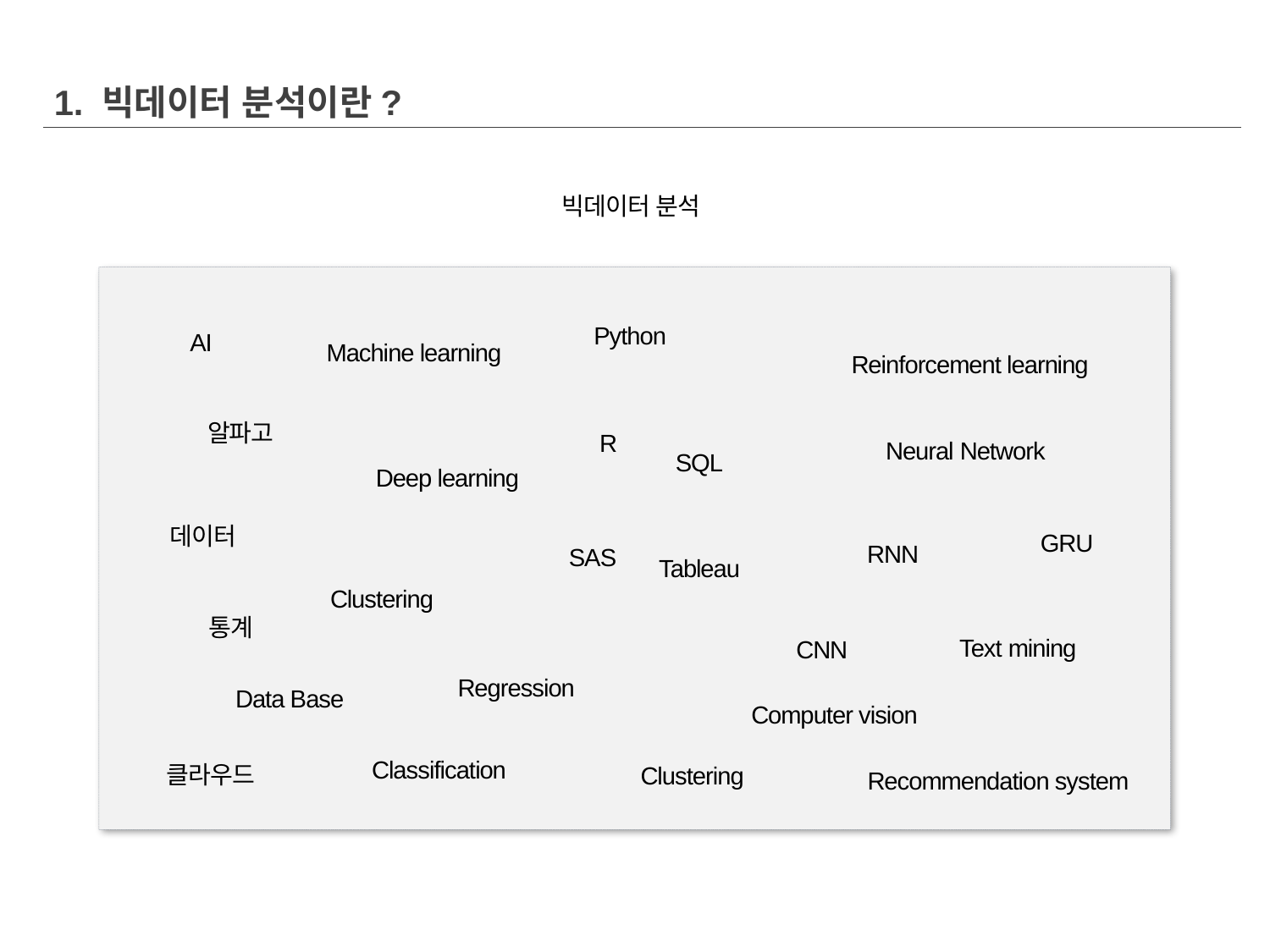

1. 빅데이터 분석이란?
빅데이터 분석

Python
AI
Machine learning
Reinforcement learning
알파고
R
Neural Network
SQL
Deep learning
데이터
GRU
RNN
SAS
Tableau
Clustering
통계
Text mining
CNN
Regression
Data Base
Computer vision
Classification
클라우드
Clustering
Recommendation system